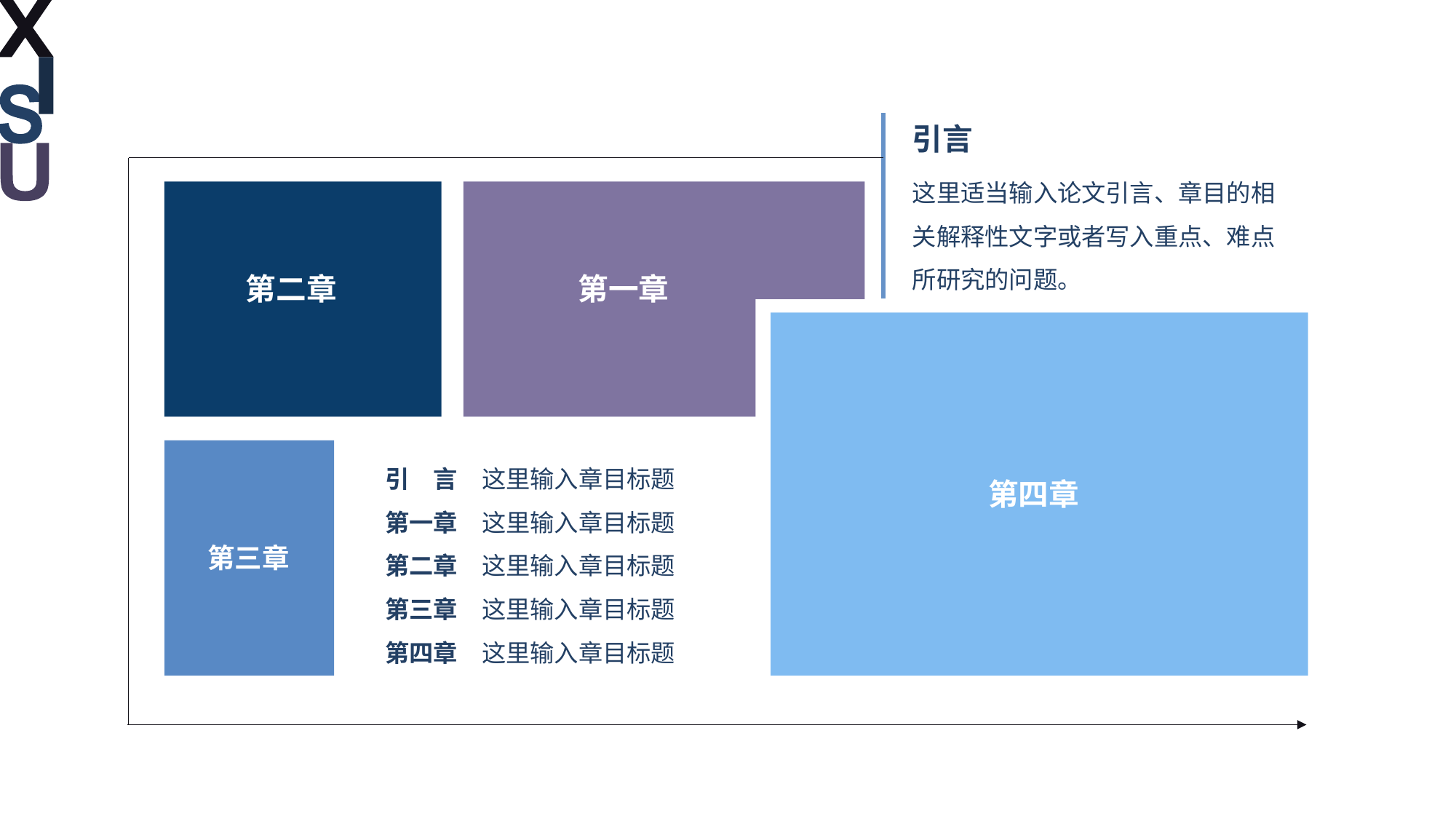

引言
这里适当输入论文引言、章目的相关解释性文字或者写入重点、难点所研究的问题。

第二章
第一章

引　言　这里输入章目标题
第一章　这里输入章目标题
第二章　这里输入章目标题
第三章　这里输入章目标题
第四章　这里输入章目标题
第四章
第三章